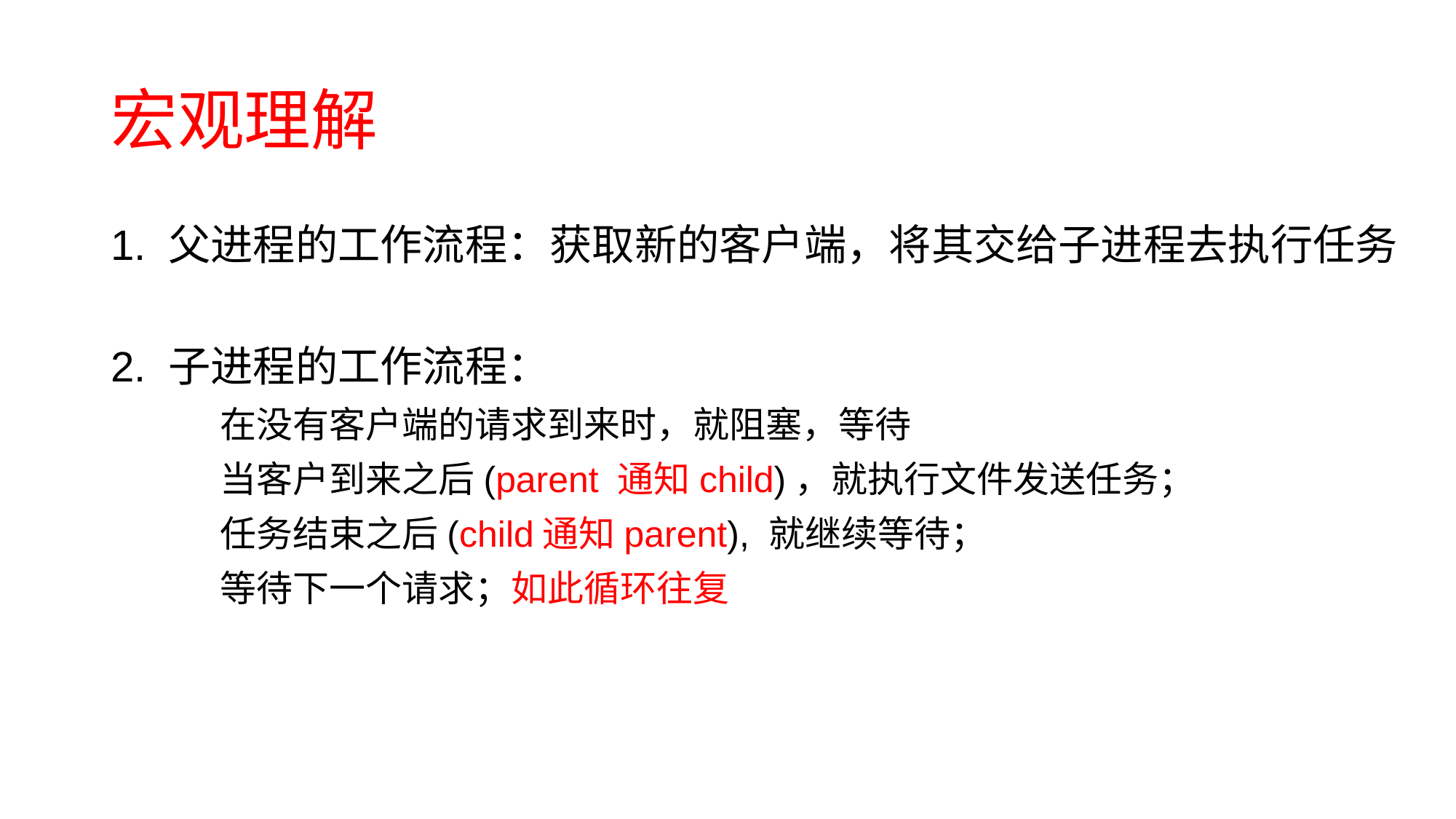

# 宏观理解
1. 父进程的工作流程：获取新的客户端，将其交给子进程去执行任务

2. 子进程的工作流程：
	在没有客户端的请求到来时，就阻塞，等待
	当客户到来之后(parent 通知child)，就执行文件发送任务；
	任务结束之后(child通知parent), 就继续等待；
	等待下一个请求；如此循环往复